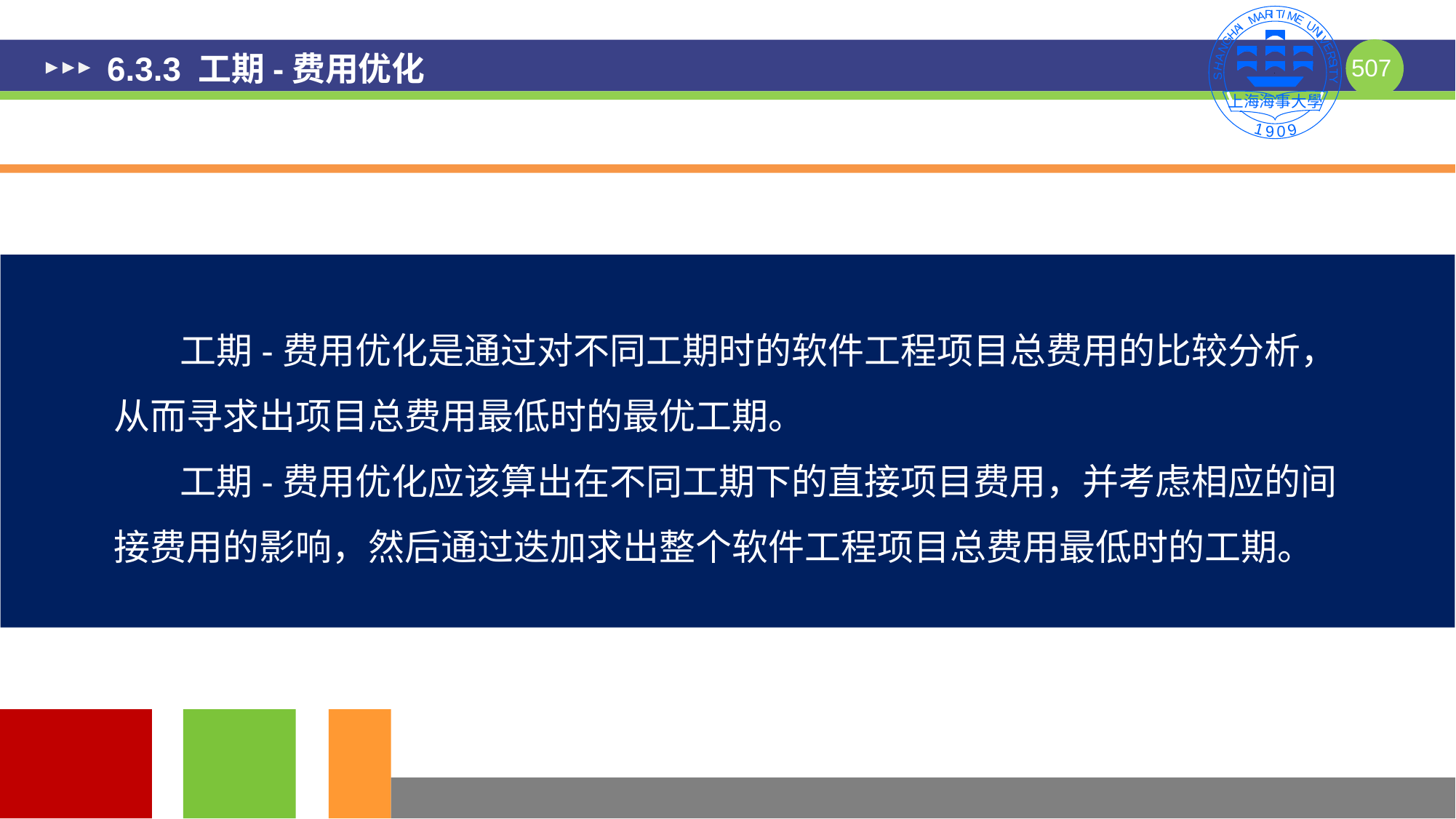

# 6.3.3 工期-费用优化

       工期-费用优化是通过对不同工期时的软件工程项目总费用的比较分析，从而寻求出项目总费用最低时的最优工期。
       工期-费用优化应该算出在不同工期下的直接项目费用，并考虑相应的间接费用的影响，然后通过迭加求出整个软件工程项目总费用最低时的工期。

507